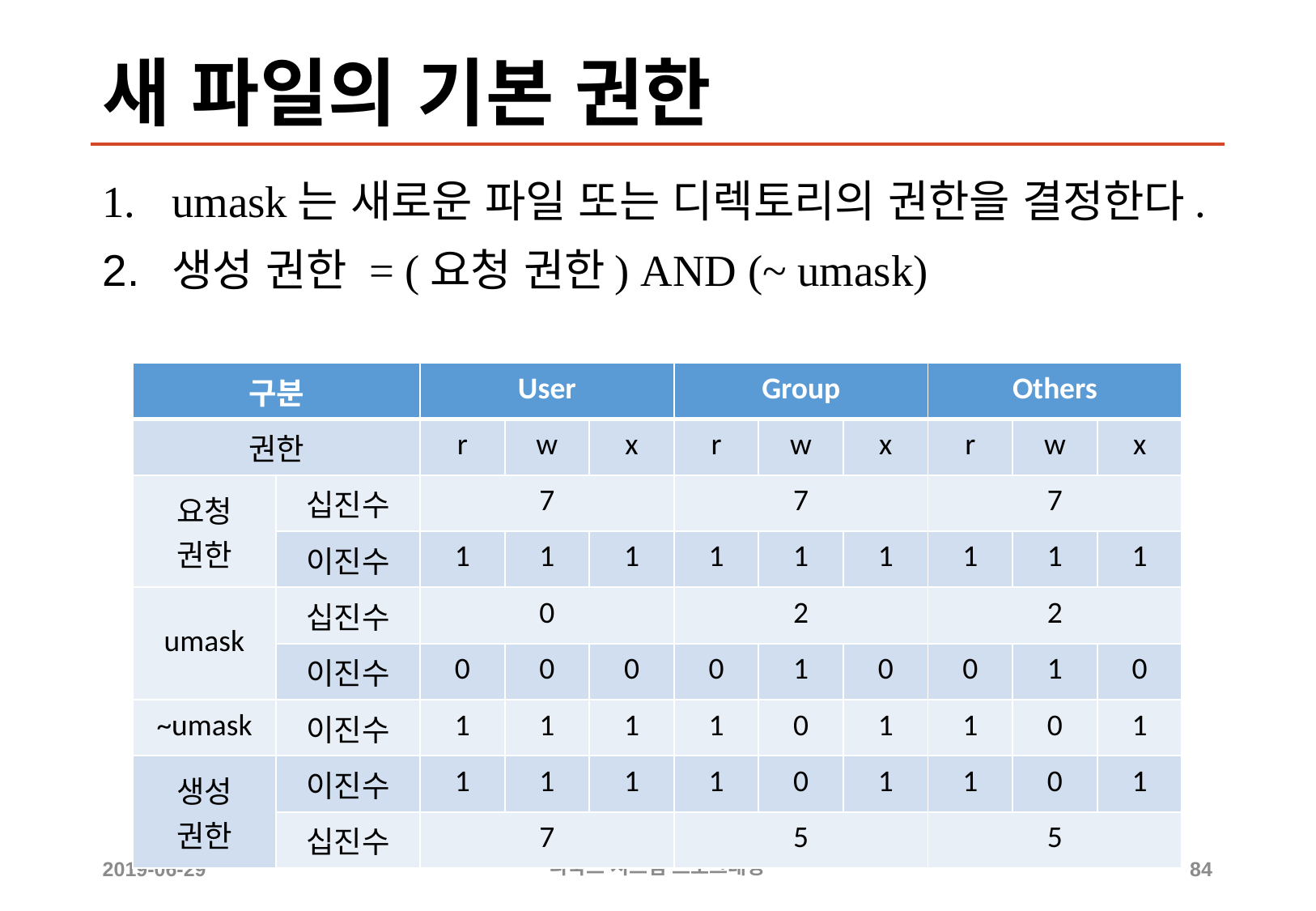

# 새 파일의 기본 권한
umask는 새로운 파일 또는 디렉토리의 권한을 결정한다.
생성 권한 = (요청 권한) AND (~ umask)
| 구분 |  | User |  |  | Group |  |  | Others |  |  |
| --- | --- | --- | --- | --- | --- | --- | --- | --- | --- | --- |
| 권한 |  | r | w | x | r | w | x | r | w | x |
| 요청 권한 | 십진수 | 7 |  |  | 7 |  |  | 7 |  |  |
|  | 이진수 | 1 | 1 | 1 | 1 | 1 | 1 | 1 | 1 | 1 |
| umask | 십진수 | 0 |  |  | 2 |  |  | 2 |  |  |
|  | 이진수 | 0 | 0 | 0 | 0 | 1 | 0 | 0 | 1 | 0 |
| ~umask | 이진수 | 1 | 1 | 1 | 1 | 0 | 1 | 1 | 0 | 1 |
| 생성 권한 | 이진수 | 1 | 1 | 1 | 1 | 0 | 1 | 1 | 0 | 1 |
|  | 십진수 | 7 |  |  | 5 |  |  | 5 |  |  |
2019-06-29
리눅스 시스템 프로그래밍
84